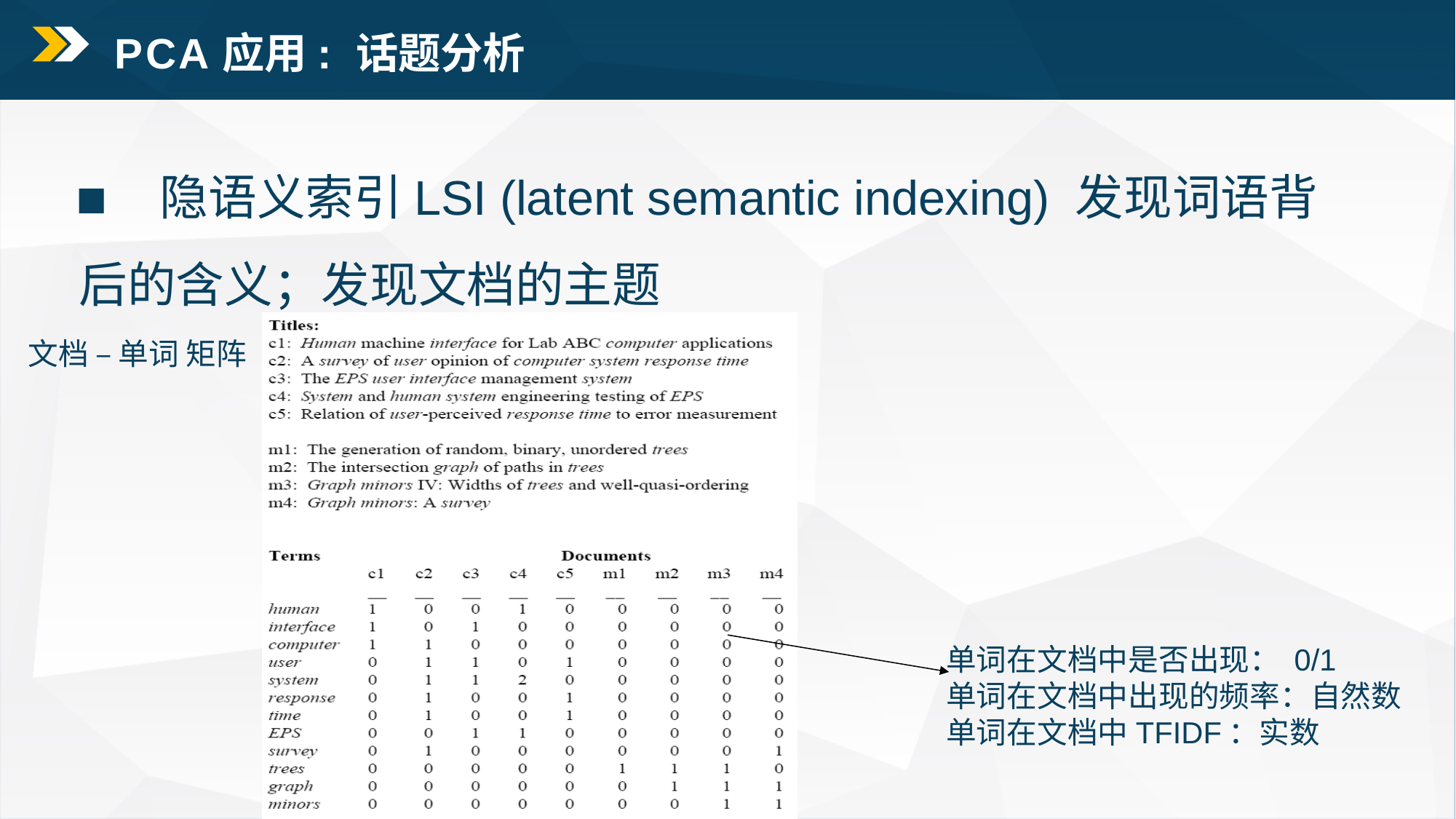

PCA应用: 话题分析
◼隐语义索引LSI (latent semantic indexing) 发现词语背后的含义；发现文档的主题

文档 – 单词 矩阵
单词在文档中是否出现： 0/1
单词在文档中出现的频率：自然数
单词在文档中TFIDF：实数